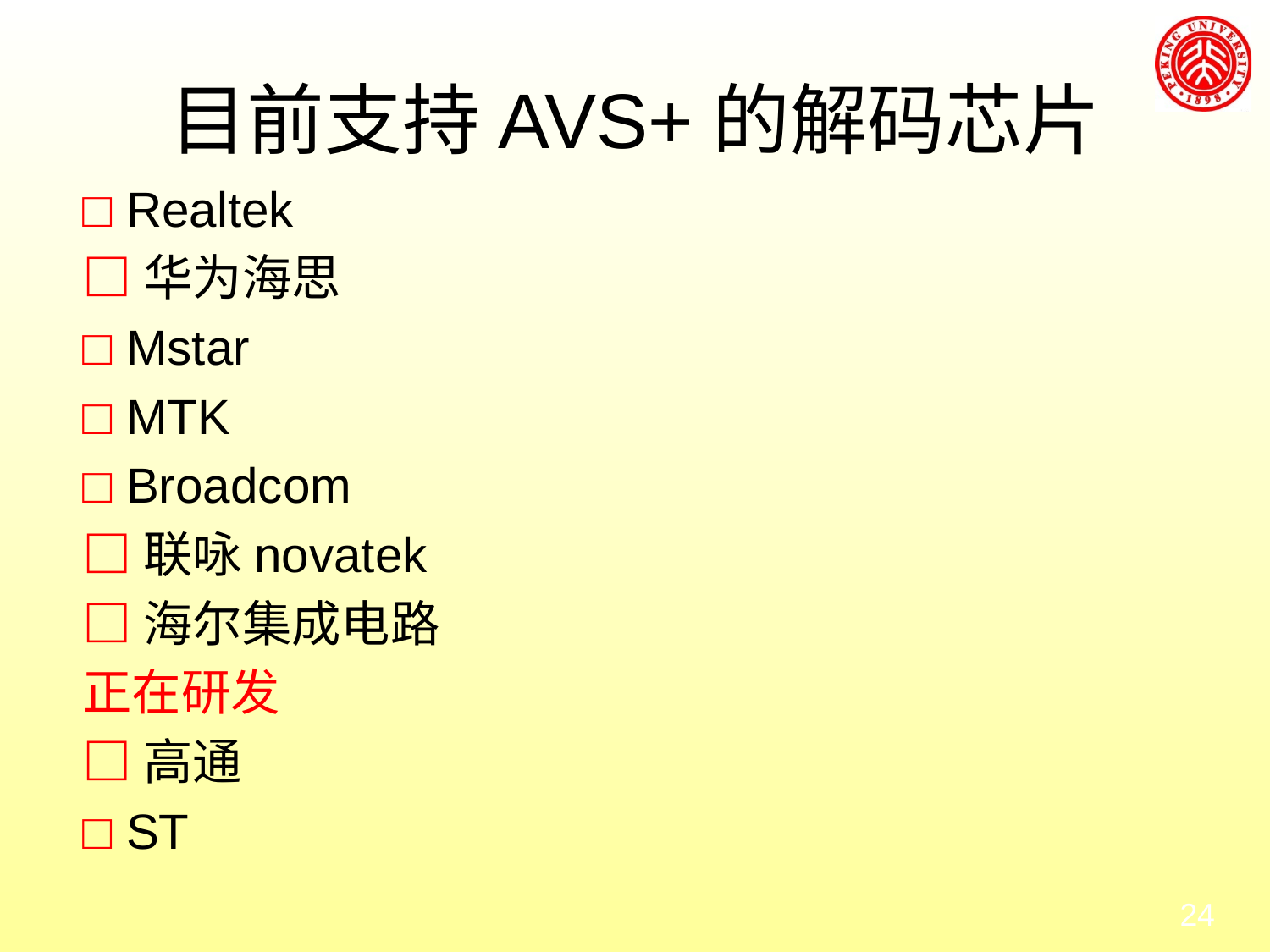

# 目前支持AVS+的解码芯片
□ Realtek
□华为海思
□ Mstar
□ MTK
□ Broadcom
□联咏novatek
□海尔集成电路
正在研发
□高通
□ ST